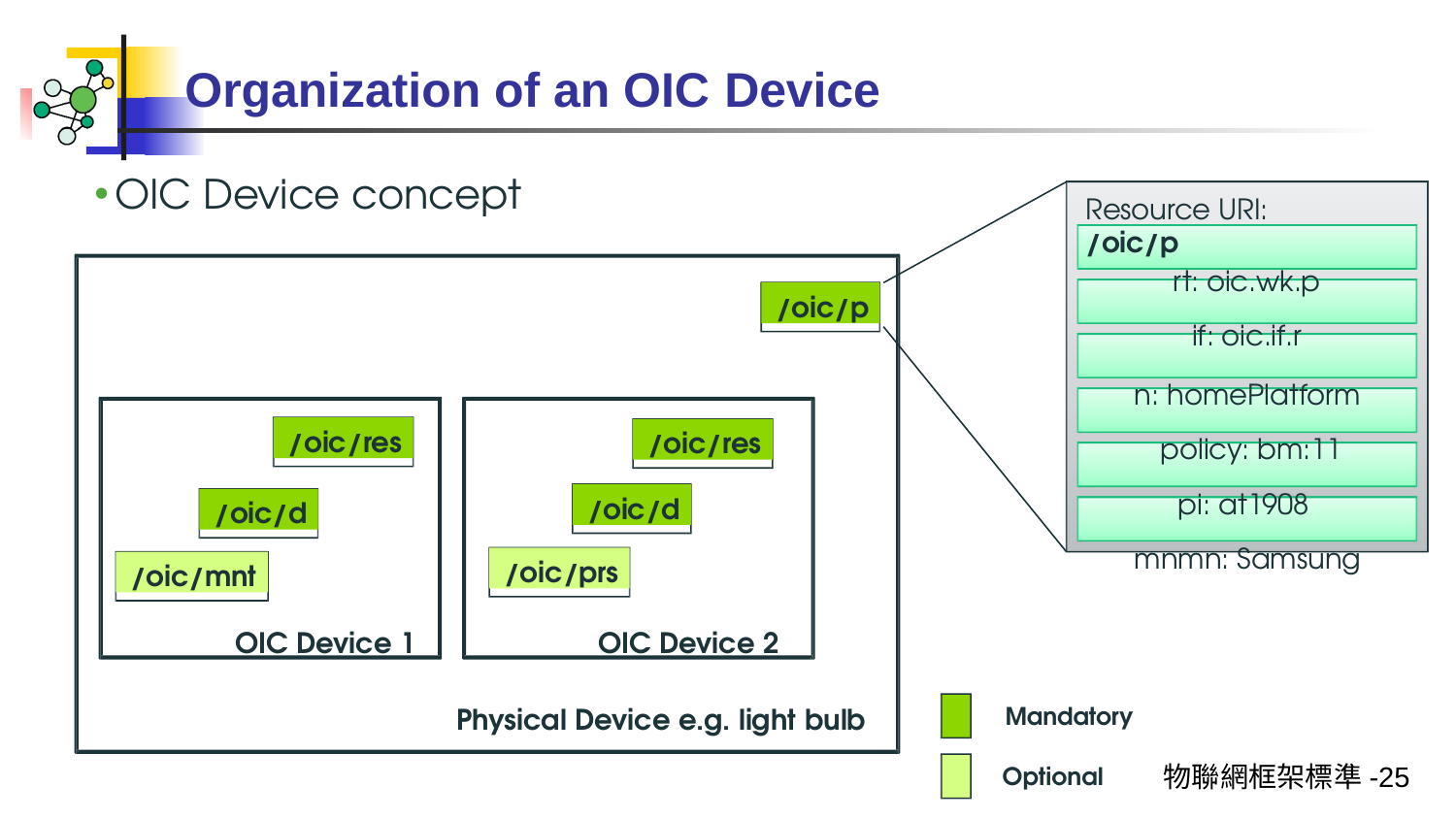

# Organization of an OIC Device

OIC Device concept

Resource URI: /oic/p
rt: oic.wk.p
if: oic.if.r
n: homePlatform  policy: bm:11
pi: at1908  mnmn: Samsung

/oic/p

/oic/res

/oic/res

/oic/d

/oic/d

/oic/prs

/oic/mnt
OIC Device 1
OIC Device 2

Mandatory
Physical Device e.g. light bulb
物聯網框架標準-25

Optional